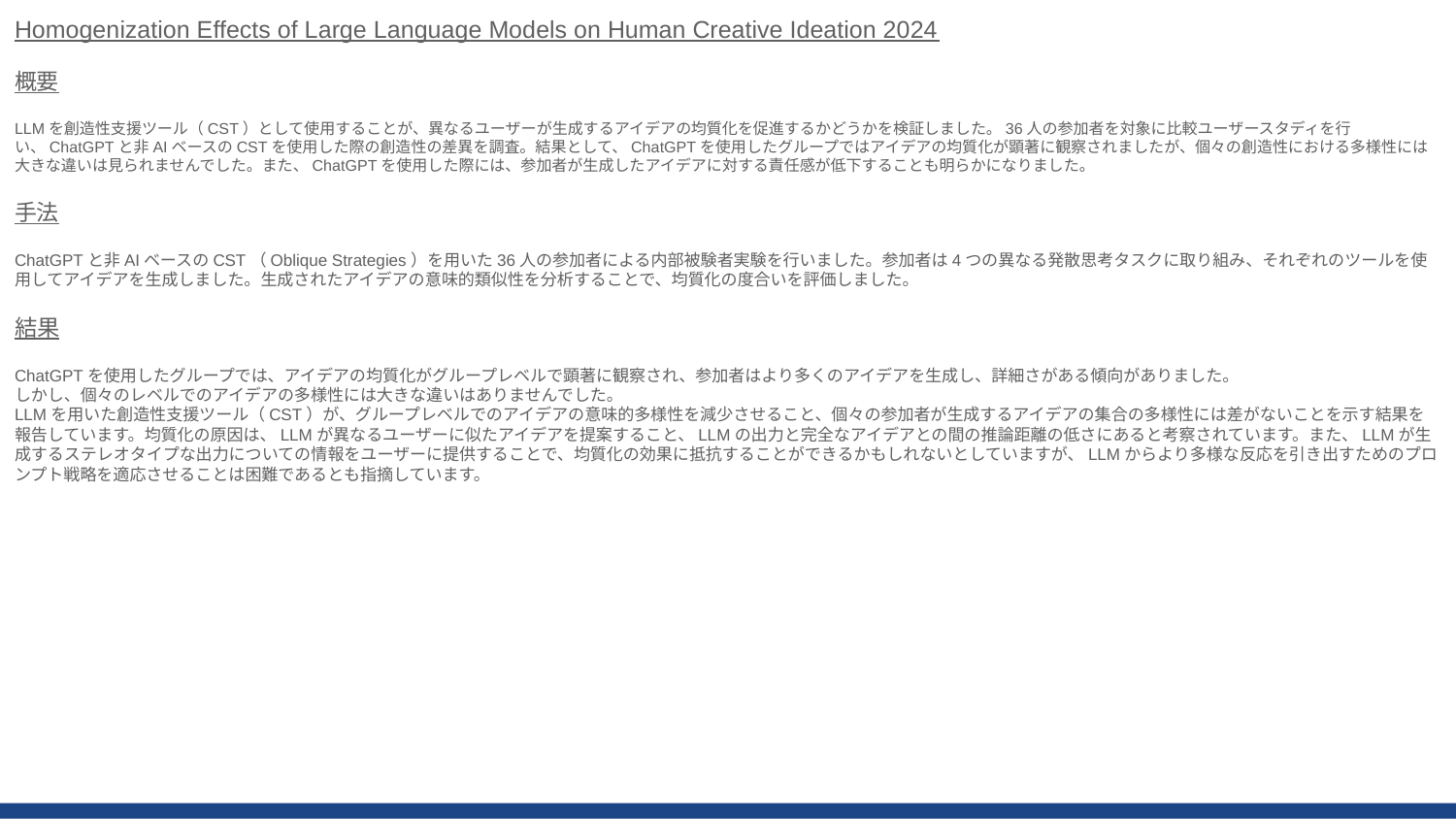

Homogenization Effects of Large Language Models on Human Creative Ideation 2024
概要
LLMを創造性支援ツール（CST）として使用することが、異なるユーザーが生成するアイデアの均質化を促進するかどうかを検証しました。36人の参加者を対象に比較ユーザースタディを行い、ChatGPTと非AIベースのCSTを使用した際の創造性の差異を調査。結果として、ChatGPTを使用したグループではアイデアの均質化が顕著に観察されましたが、個々の創造性における多様性には大きな違いは見られませんでした。また、ChatGPTを使用した際には、参加者が生成したアイデアに対する責任感が低下することも明らかになりました。
手法
ChatGPTと非AIベースのCST（Oblique Strategies）を用いた36人の参加者による内部被験者実験を行いました。参加者は4つの異なる発散思考タスクに取り組み、それぞれのツールを使用してアイデアを生成しました。生成されたアイデアの意味的類似性を分析することで、均質化の度合いを評価しました。
結果
ChatGPTを使用したグループでは、アイデアの均質化がグループレベルで顕著に観察され、参加者はより多くのアイデアを生成し、詳細さがある傾向がありました。
しかし、個々のレベルでのアイデアの多様性には大きな違いはありませんでした。
LLMを用いた創造性支援ツール（CST）が、グループレベルでのアイデアの意味的多様性を減少させること、個々の参加者が生成するアイデアの集合の多様性には差がないことを示す結果を報告しています。均質化の原因は、LLMが異なるユーザーに似たアイデアを提案すること、LLMの出力と完全なアイデアとの間の推論距離の低さにあると考察されています。また、LLMが生成するステレオタイプな出力についての情報をユーザーに提供することで、均質化の効果に抵抗することができるかもしれないとしていますが、LLMからより多様な反応を引き出すためのプロンプト戦略を適応させることは困難であるとも指摘しています。